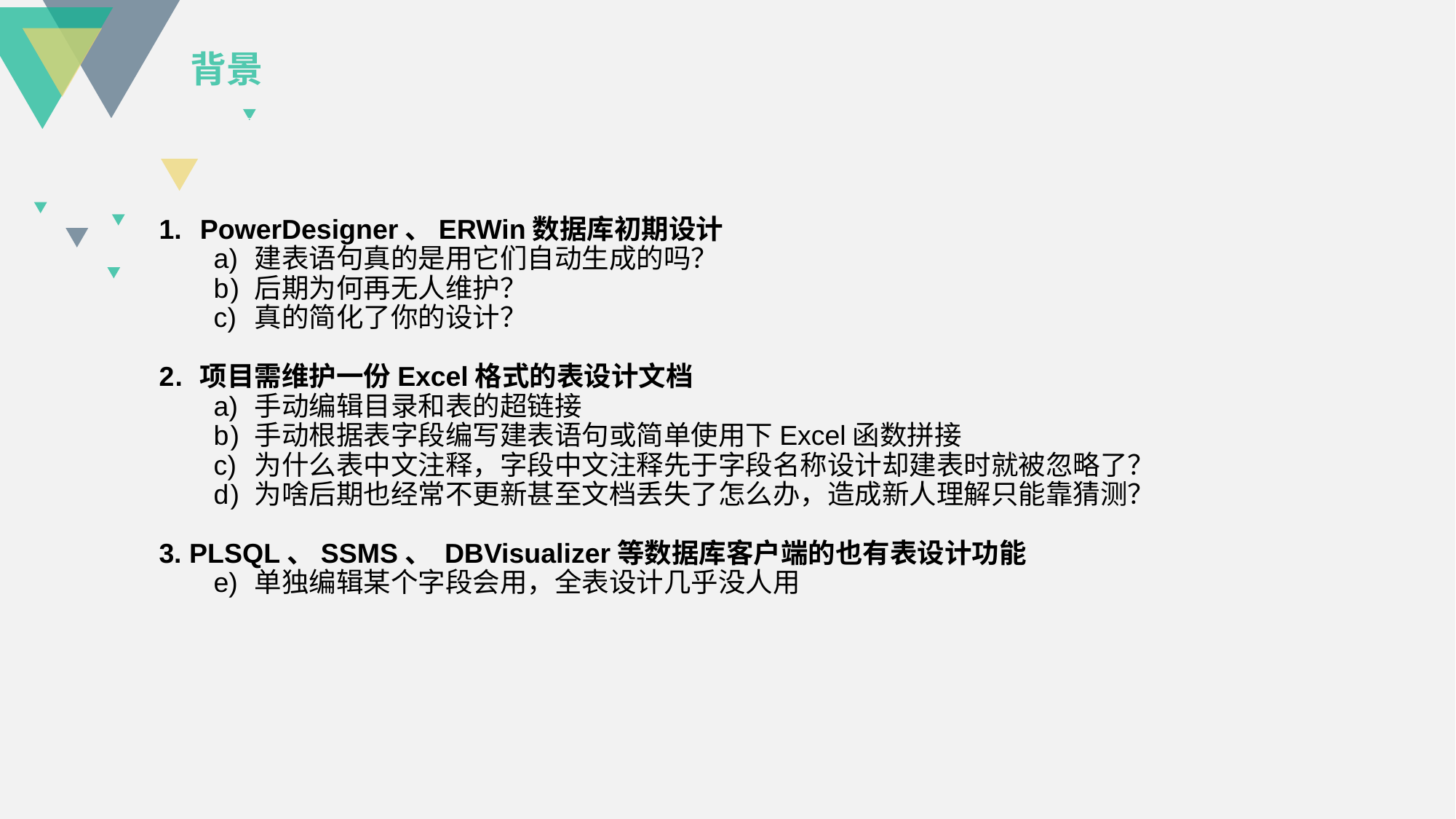

背景
PowerDesigner、ERWin数据库初期设计
建表语句真的是用它们自动生成的吗？
后期为何再无人维护？
真的简化了你的设计？

项目需维护一份Excel格式的表设计文档
手动编辑目录和表的超链接
手动根据表字段编写建表语句或简单使用下Excel函数拼接
为什么表中文注释，字段中文注释先于字段名称设计却建表时就被忽略了？
为啥后期也经常不更新甚至文档丢失了怎么办，造成新人理解只能靠猜测？

3. PLSQL、SSMS、 DBVisualizer等数据库客户端的也有表设计功能
单独编辑某个字段会用，全表设计几乎没人用